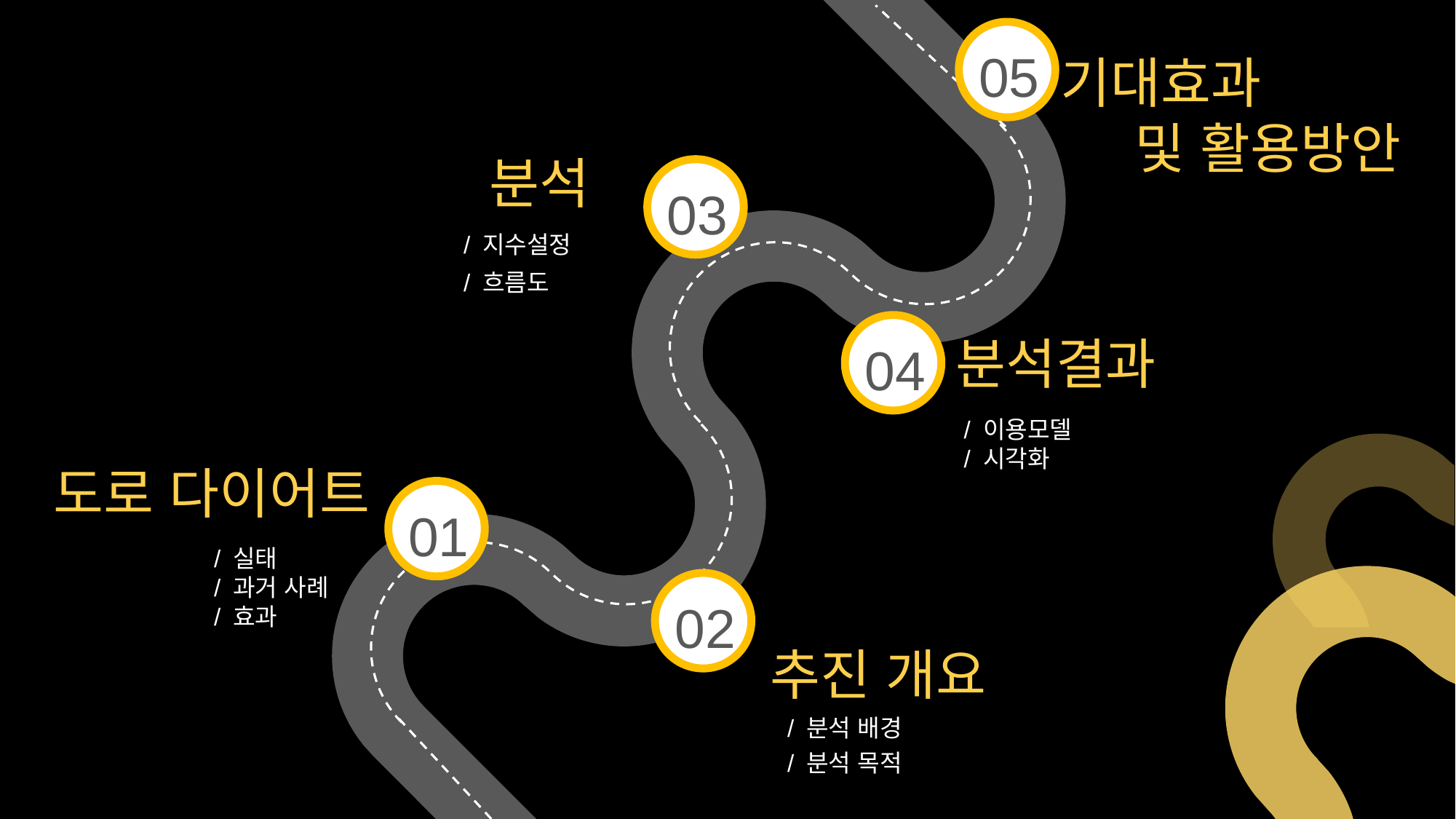

05
기대효과
    및 활용방안

분석

03
/ 지수설정
/ 흐름도

04
분석결과

/ 이용모델
/ 시각화

도로 다이어트

01
/ 실태
/ 과거 사례
/ 효과

02
추진 개요
/ 분석 배경
/ 분석 목적